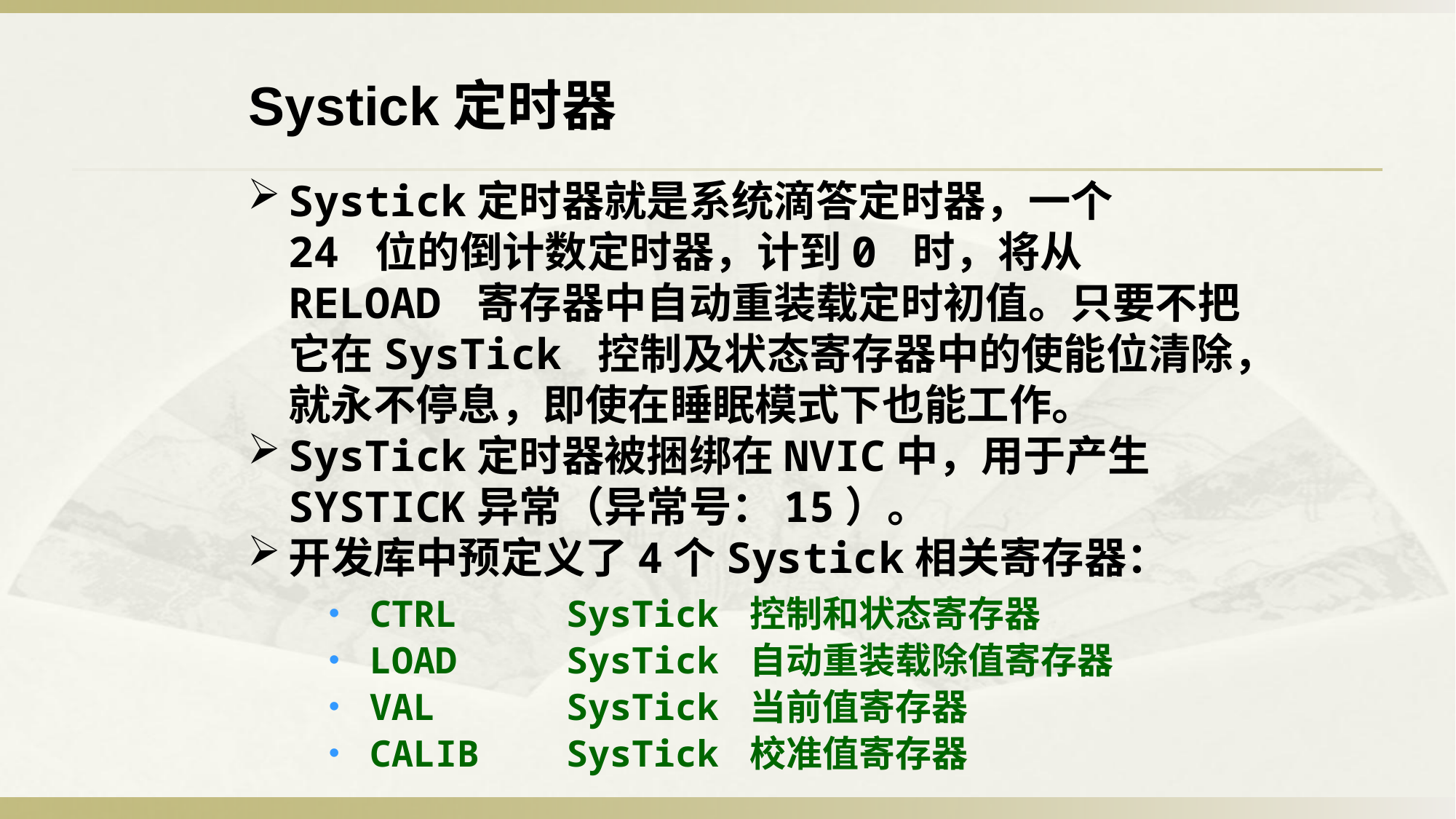

Systick定时器
Systick定时器就是系统滴答定时器，一个24 位的倒计数定时器，计到0 时，将从RELOAD 寄存器中自动重装载定时初值。只要不把它在SysTick 控制及状态寄存器中的使能位清除，就永不停息，即使在睡眠模式下也能工作。
SysTick定时器被捆绑在NVIC中，用于产生SYSTICK异常（异常号：15）。
开发库中预定义了4个Systick相关寄存器：
CTRL     SysTick 控制和状态寄存器
LOAD     SysTick 自动重装载除值寄存器
VAL      SysTick 当前值寄存器
CALIB    SysTick 校准值寄存器